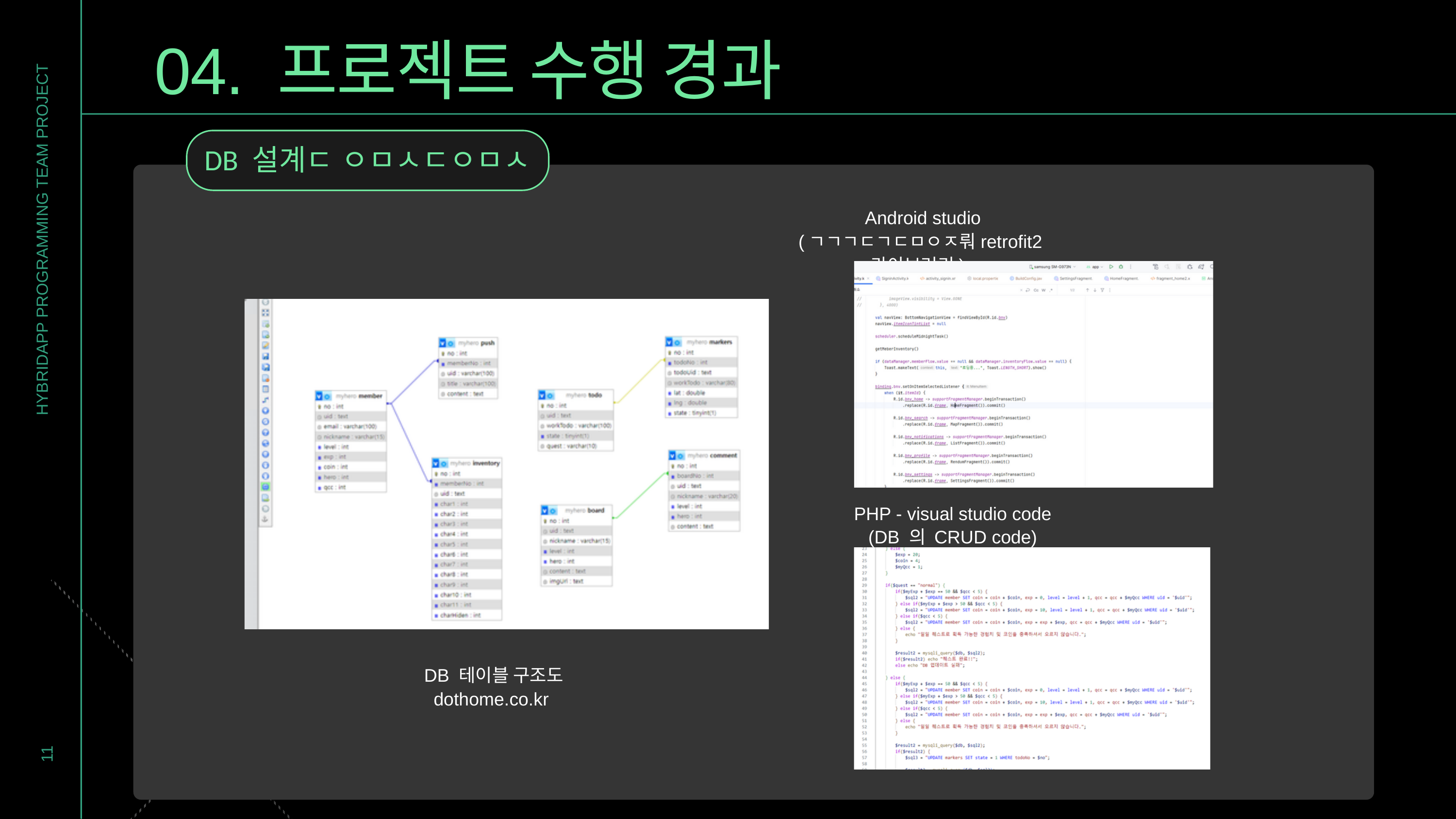

04. 프로젝트 수행 경과

DB 설계ㄷ ㅇㅁㅅㄷㅇㅁㅅ

 Android studio
(ㄱㄱㄱㄷㄱㄷㅁㅇㅈ뤄retrofit2 라이브러리)

DB 테이블 구조도
dothome.co.kr
HYBRIDAPP PROGRAMMING TEAM PROJECT

PHP - visual studio code
(DB 의 CRUD code)

11